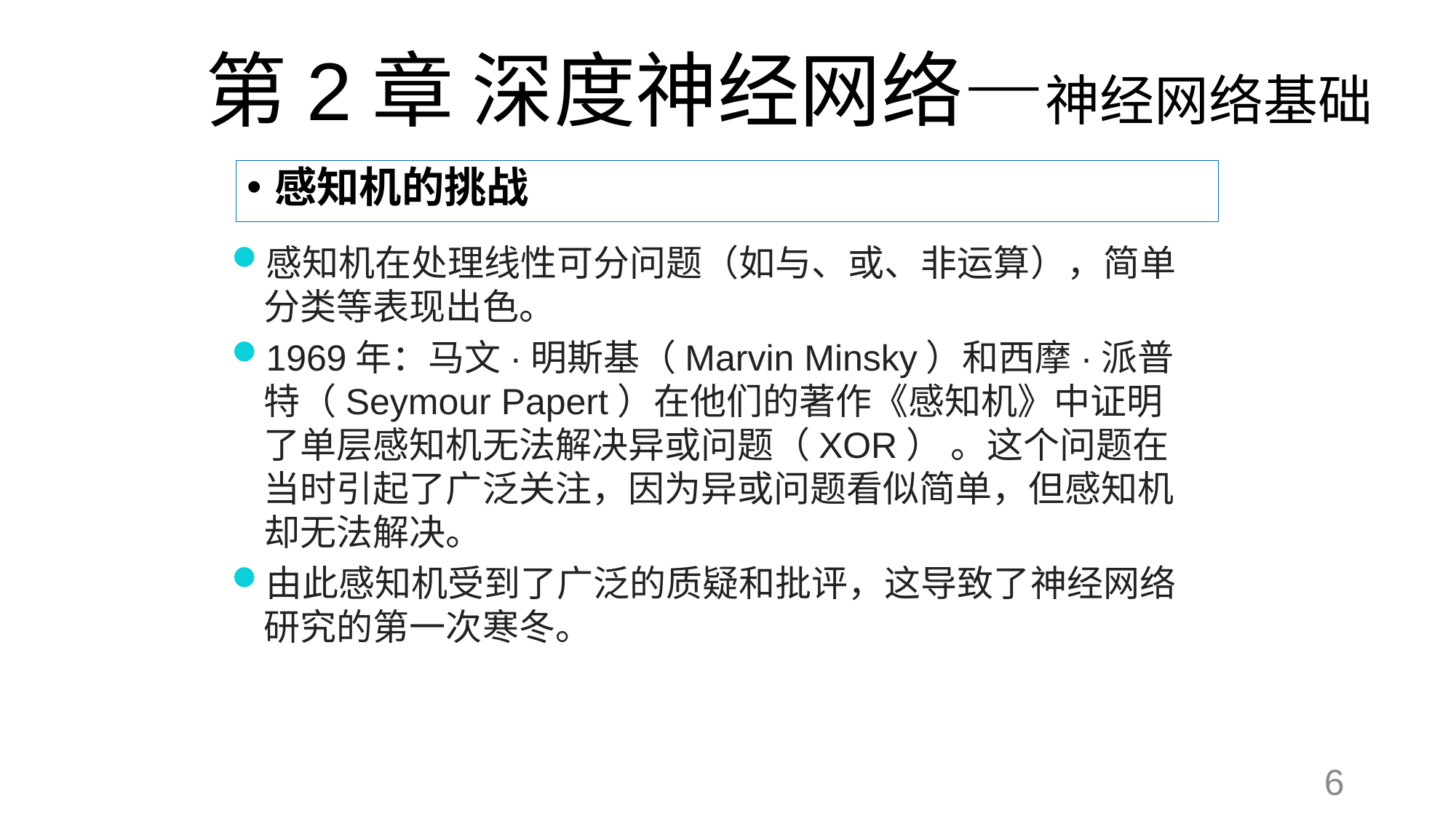

# 第2章 深度神经网络—神经网络基础
感知机的挑战
感知机在处理线性可分问题（如与、或、非运算），简单分类等表现出色。
1969年：马文·明斯基（Marvin Minsky）和西摩·派普特（Seymour Papert）在他们的著作《感知机》中证明了单层感知机无法解决异或问题（XOR） 。这个问题在当时引起了广泛关注，因为异或问题看似简单，但感知机却无法解决。
由此感知机受到了广泛的质疑和批评，这导致了神经网络研究的第一次寒冬。

6